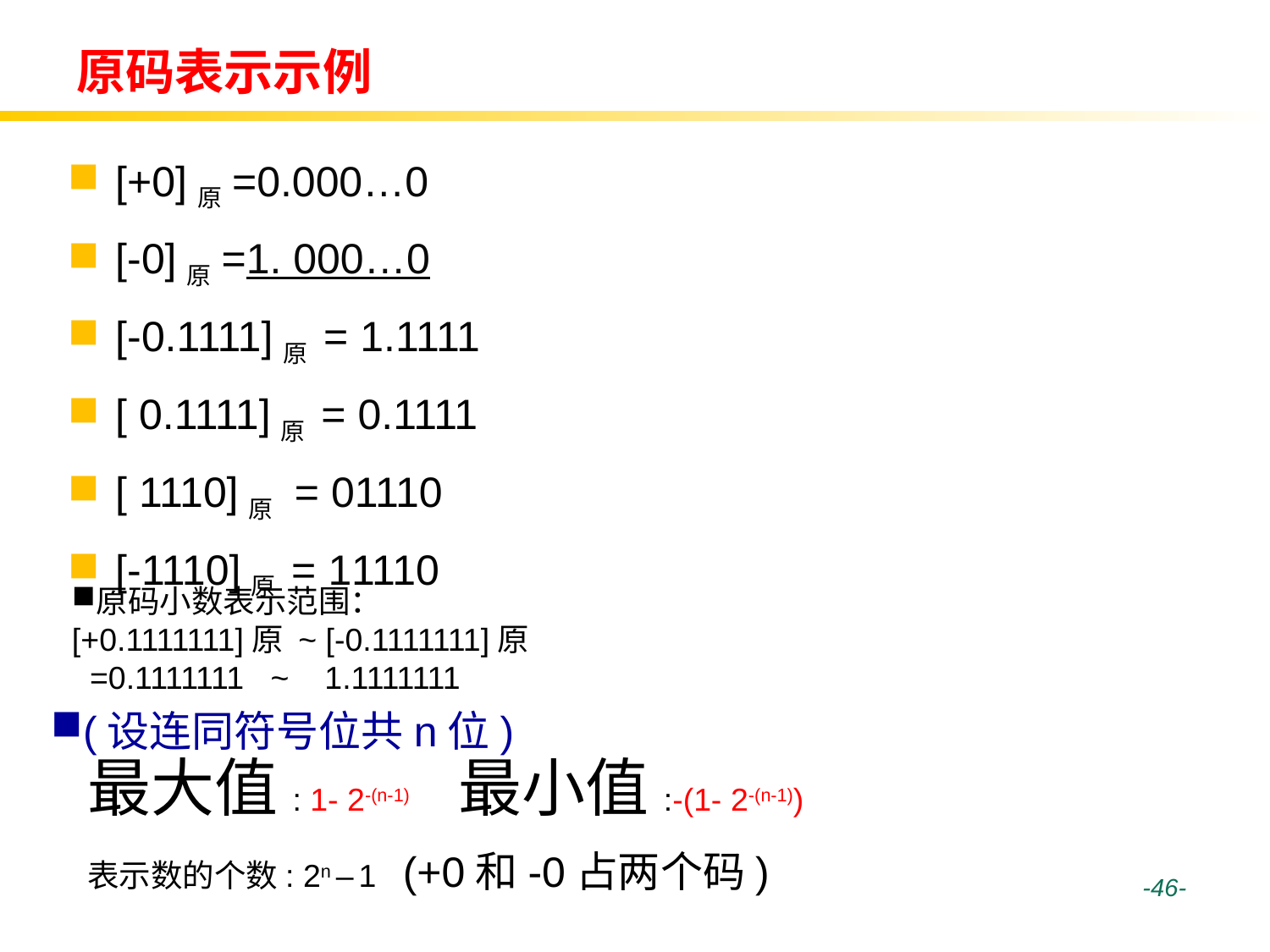

# 原码表示示例
[+0]原=0.000…0
[-0]原=1. 000…0
[-0.1111]原 = 1.1111
[ 0.1111]原 = 0.1111
[ 1110]原  = 01110
[-1110]原 = 11110

原码小数表示范围：
[+0.1111111]原 ~ [-0.1111111]原
  =0.1111111   ~    1.1111111
(设连同符号位共n位)
最大值 : 1- 2-(n-1)        最小值:-(1- 2-(n-1))
表示数的个数: 2n – 1   (+0和-0占两个码)
 -46-